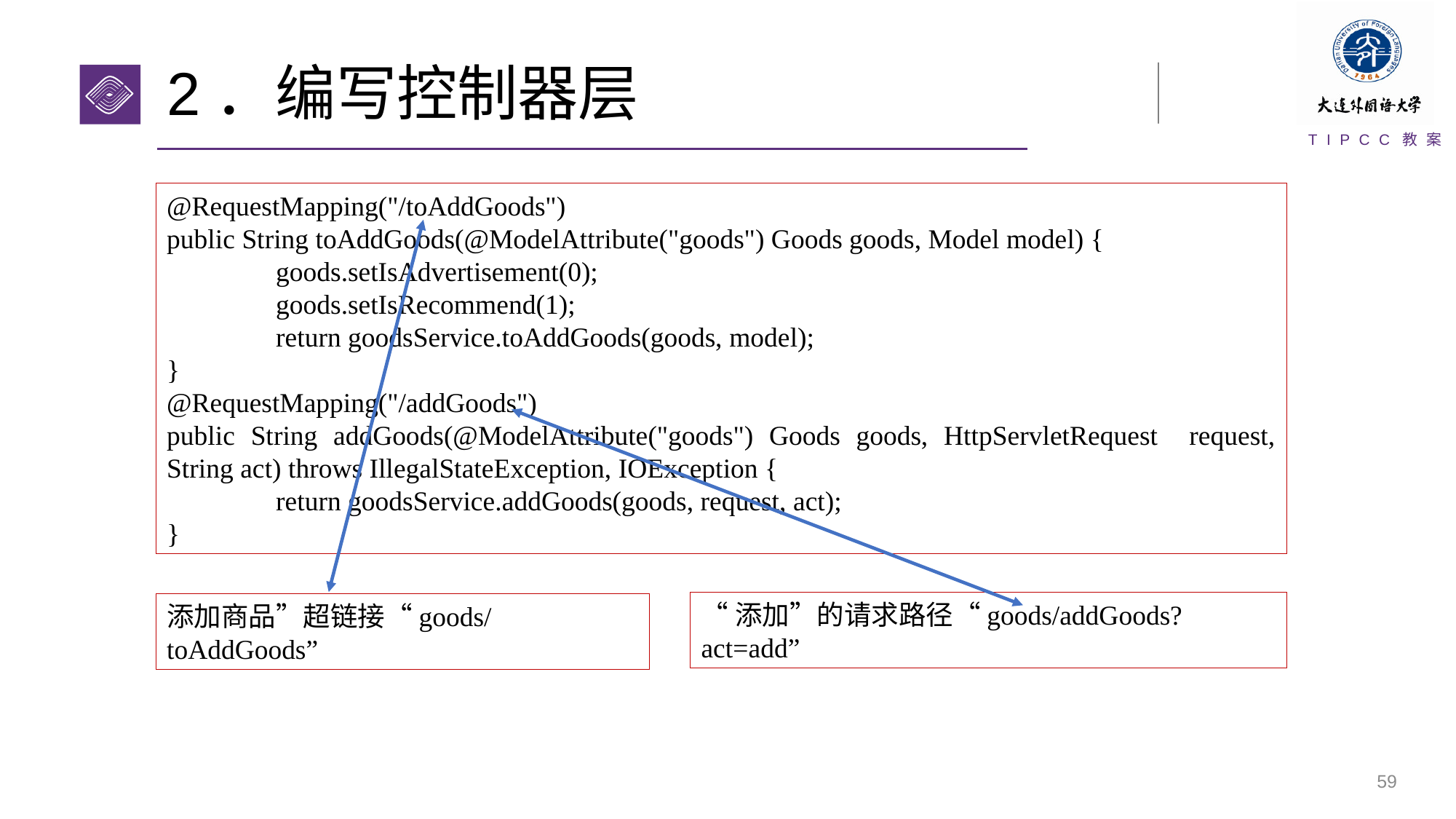

# 2．编写控制器层
@RequestMapping("/toAddGoods")
public String toAddGoods(@ModelAttribute("goods") Goods goods, Model model) {
	goods.setIsAdvertisement(0);
	goods.setIsRecommend(1);
	return goodsService.toAddGoods(goods, model);
}
@RequestMapping("/addGoods")
public String addGoods(@ModelAttribute("goods") Goods goods, HttpServletRequest  request, String act) throws IllegalStateException, IOException {
	return goodsService.addGoods(goods, request, act);
}
“添加”的请求路径“goods/addGoods?act=add”
添加商品”超链接“goods/toAddGoods”
59